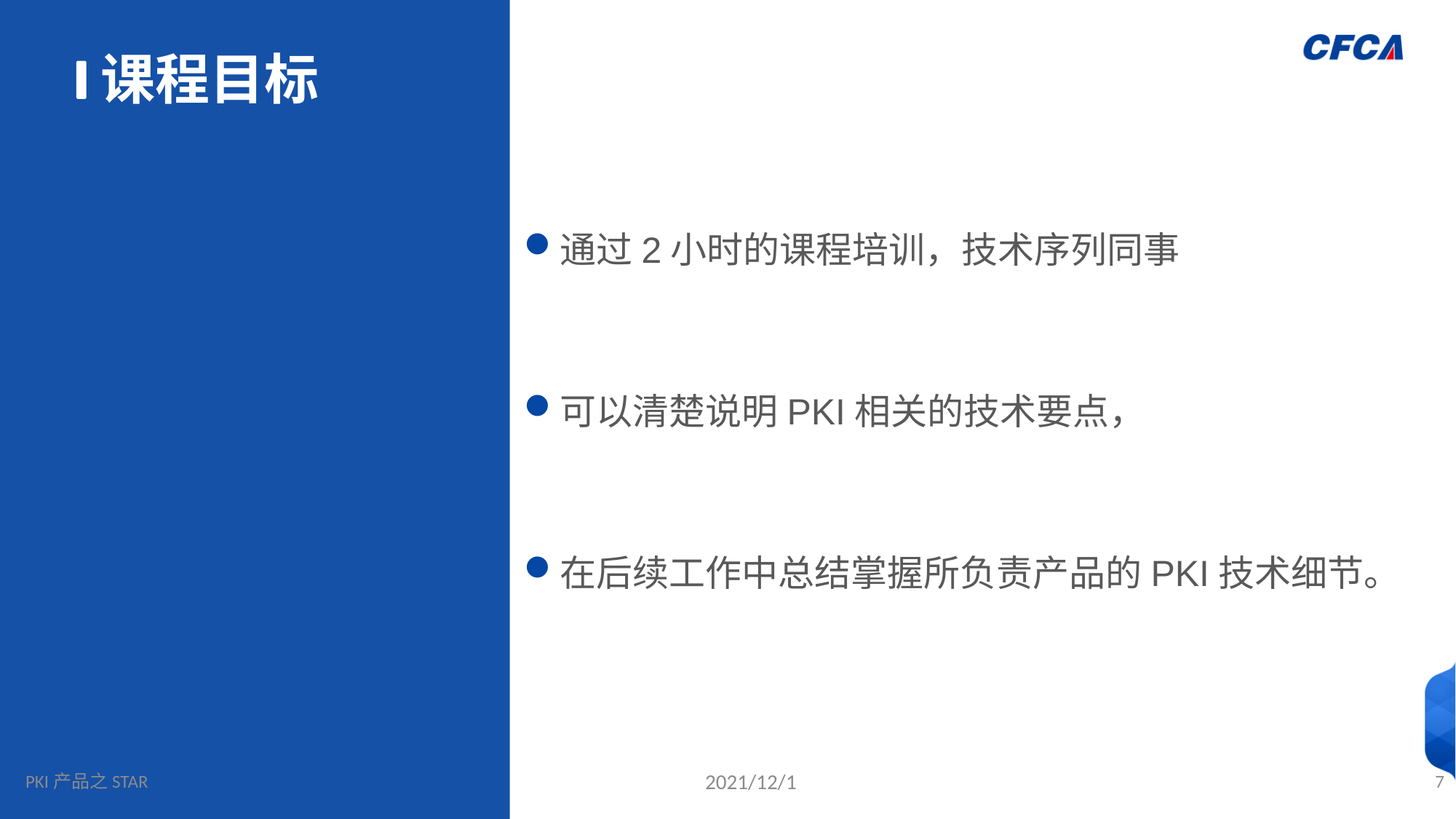

# 课程目标
通过2小时的课程培训，技术序列同事

可以清楚说明PKI相关的技术要点，

在后续工作中总结掌握所负责产品的PKI技术细节。

2021/12/1
PKI产品之STAR
7